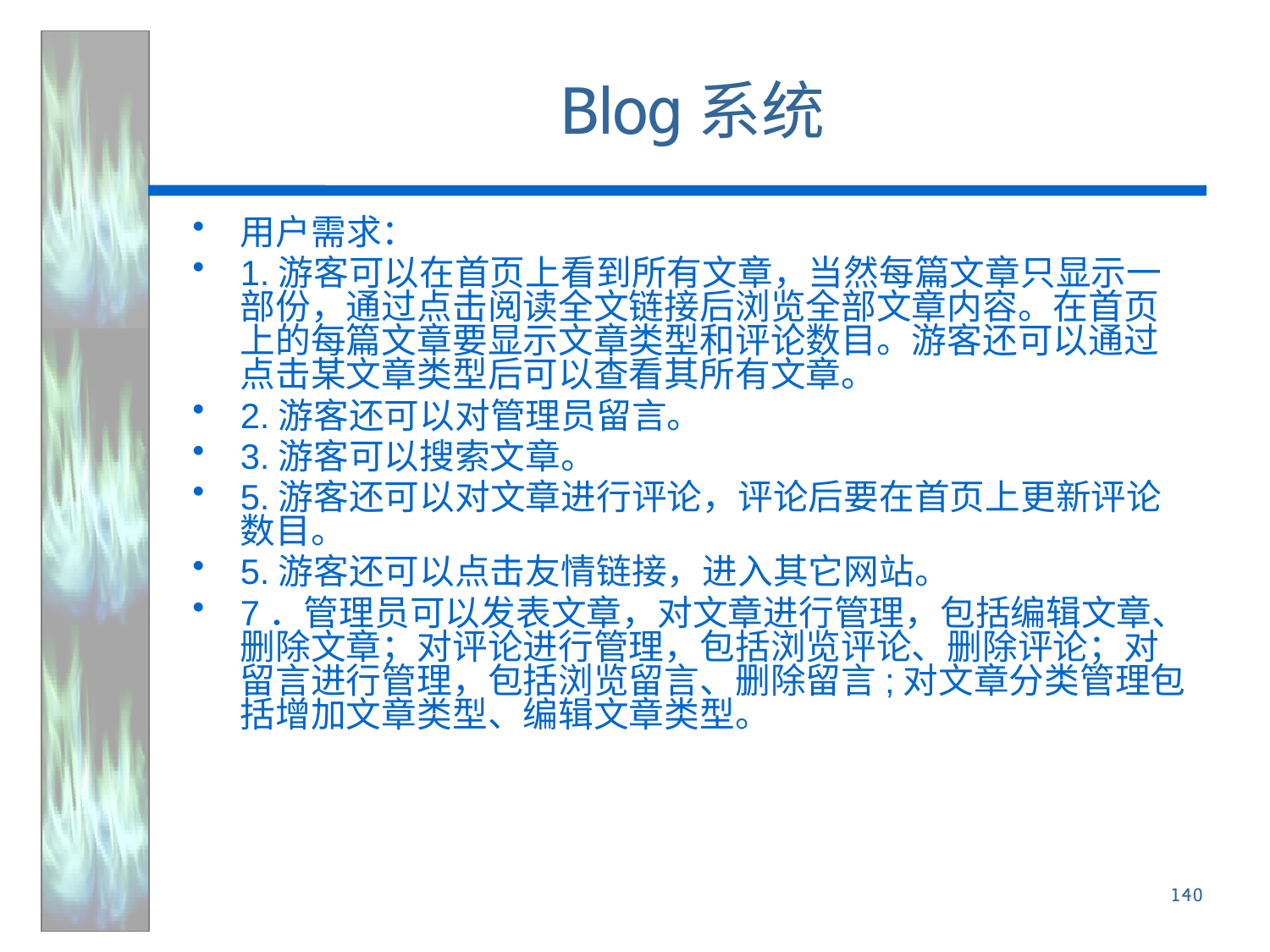

# Blog系统
用户需求：
1.游客可以在首页上看到所有文章，当然每篇文章只显示一部份，通过点击阅读全文链接后浏览全部文章内容。在首页上的每篇文章要显示文章类型和评论数目。游客还可以通过点击某文章类型后可以查看其所有文章。
2.游客还可以对管理员留言。
3.游客可以搜索文章。
5.游客还可以对文章进行评论，评论后要在首页上更新评论数目。
5.游客还可以点击友情链接，进入其它网站。
7．管理员可以发表文章，对文章进行管理，包括编辑文章、删除文章；对评论进行管理，包括浏览评论、删除评论；对留言进行管理，包括浏览留言、删除留言;对文章分类管理包括增加文章类型、编辑文章类型。
140